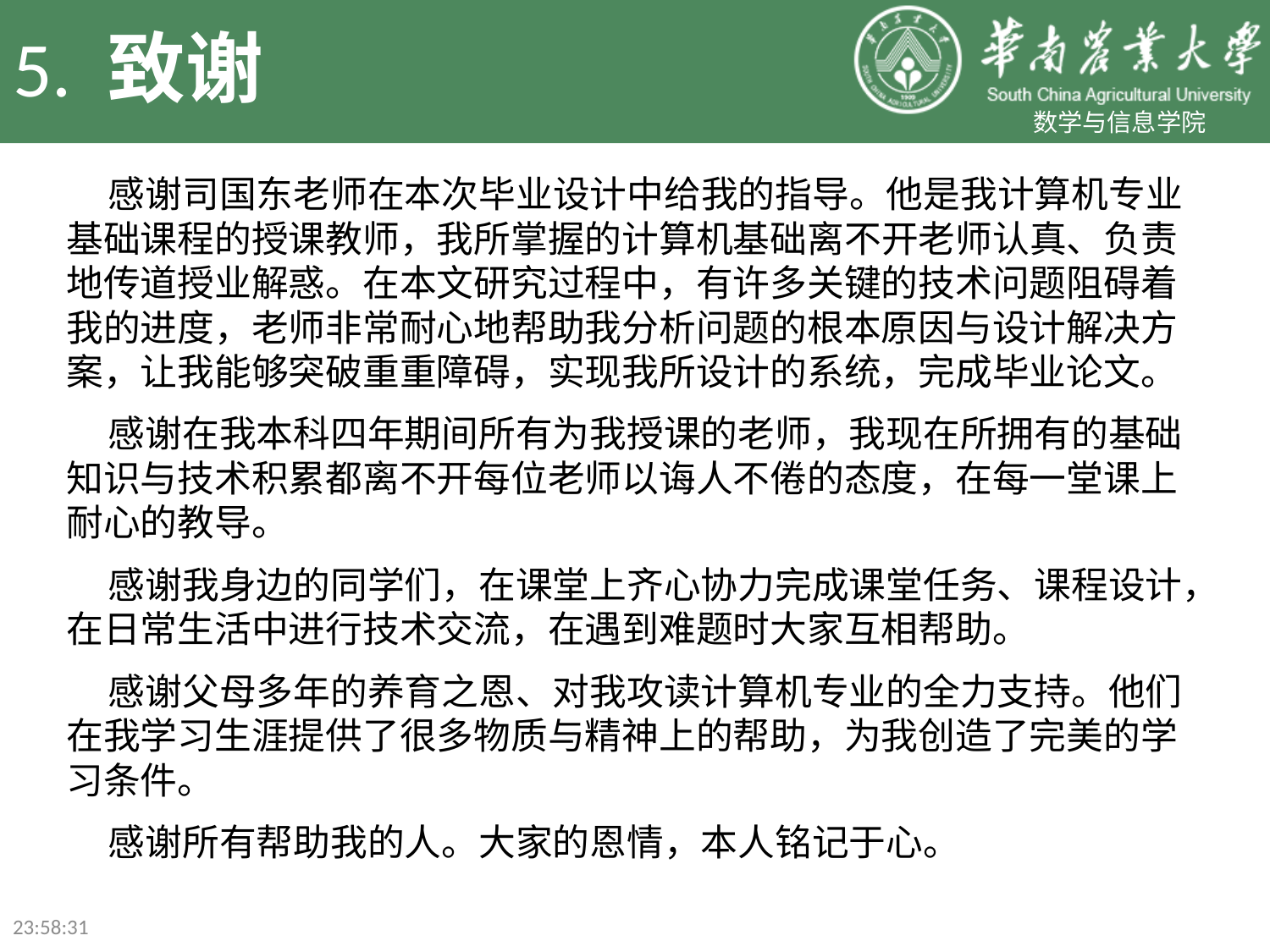

# 5. 致谢
    感谢司国东老师在本次毕业设计中给我的指导。他是我计算机专业基础课程的授课教师，我所掌握的计算机基础离不开老师认真、负责地传道授业解惑。在本文研究过程中，有许多关键的技术问题阻碍着我的进度，老师非常耐心地帮助我分析问题的根本原因与设计解决方案，让我能够突破重重障碍，实现我所设计的系统，完成毕业论文。
    感谢在我本科四年期间所有为我授课的老师，我现在所拥有的基础知识与技术积累都离不开每位老师以诲人不倦的态度，在每一堂课上耐心的教导。
    感谢我身边的同学们，在课堂上齐心协力完成课堂任务、课程设计，在日常生活中进行技术交流，在遇到难题时大家互相帮助。
    感谢父母多年的养育之恩、对我攻读计算机专业的全力支持。他们在我学习生涯提供了很多物质与精神上的帮助，为我创造了完美的学习条件。
    感谢所有帮助我的人。大家的恩情，本人铭记于心。

23:58:31